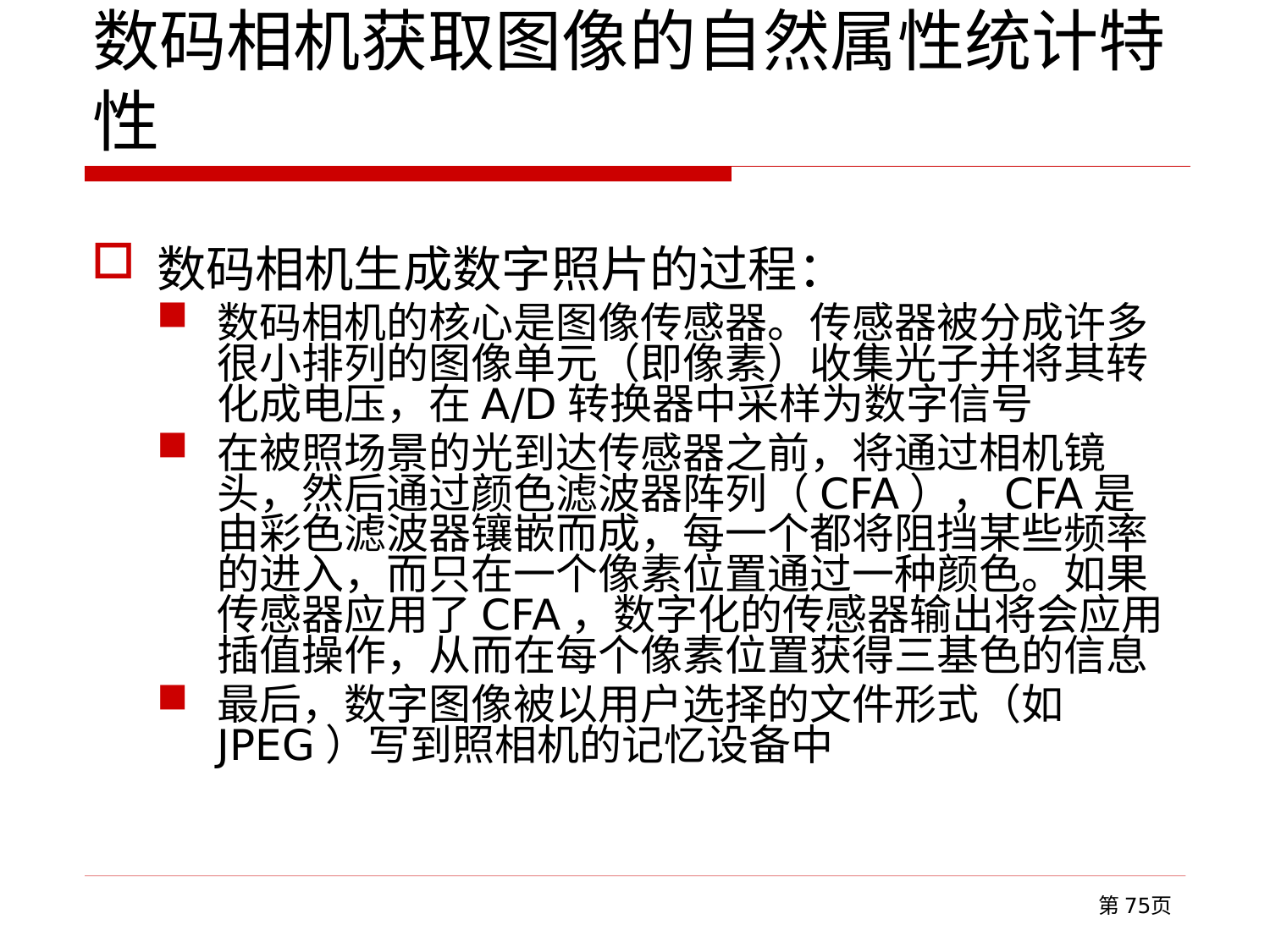

# 数码相机获取图像的自然属性统计特性
数码相机生成数字照片的过程：
数码相机的核心是图像传感器。传感器被分成许多很小排列的图像单元（即像素）收集光子并将其转化成电压，在A/D转换器中采样为数字信号
在被照场景的光到达传感器之前，将通过相机镜头，然后通过颜色滤波器阵列（CFA），CFA是由彩色滤波器镶嵌而成，每一个都将阻挡某些频率的进入，而只在一个像素位置通过一种颜色。如果传感器应用了CFA，数字化的传感器输出将会应用插值操作，从而在每个像素位置获得三基色的信息
最后，数字图像被以用户选择的文件形式（如JPEG）写到照相机的记忆设备中
75